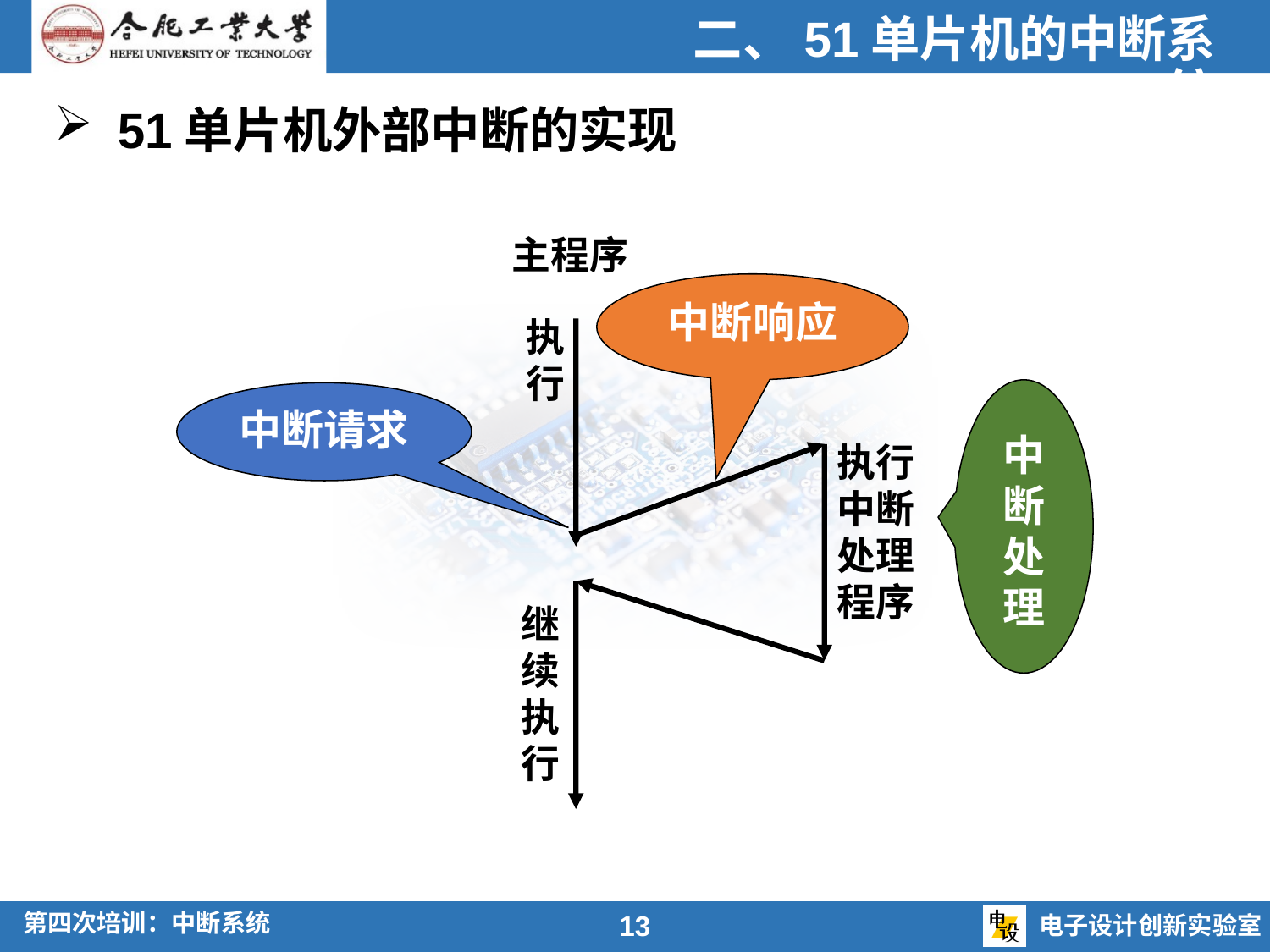

二、51单片机的中断系统
51单片机外部中断的实现

主程序
中断响应
执行

中断处理
中断请求
执行中断处理程序

继续执行
13